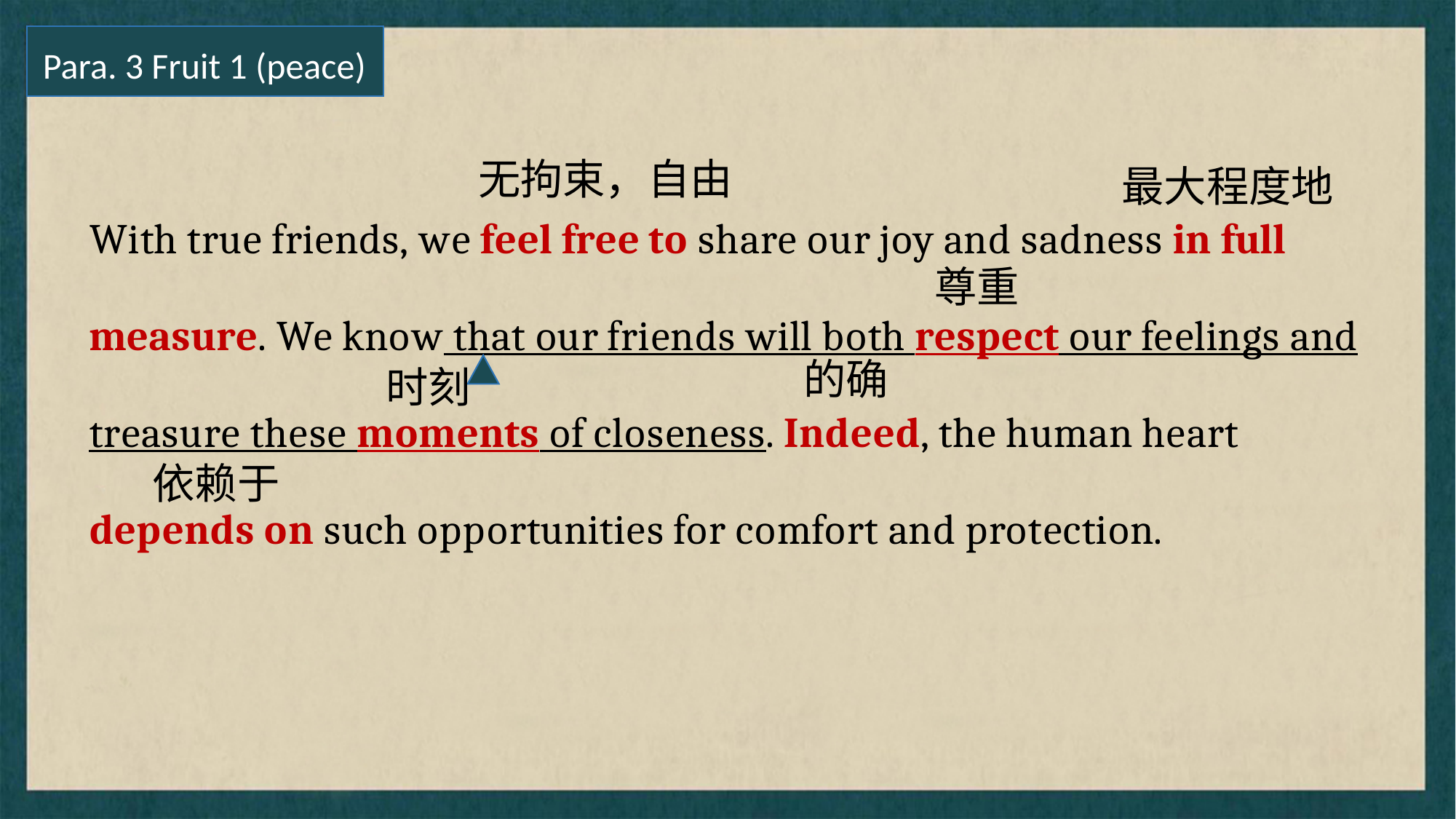

Para. 3 Fruit 1 (peace)
无拘束，自由
最大程度地
With true friends, we feel free to share our joy and sadness in full measure. We know that our friends will both respect our feelings and treasure these moments of closeness. Indeed, the human heart depends on such opportunities for comfort and protection.
尊重
的确
时刻

依赖于